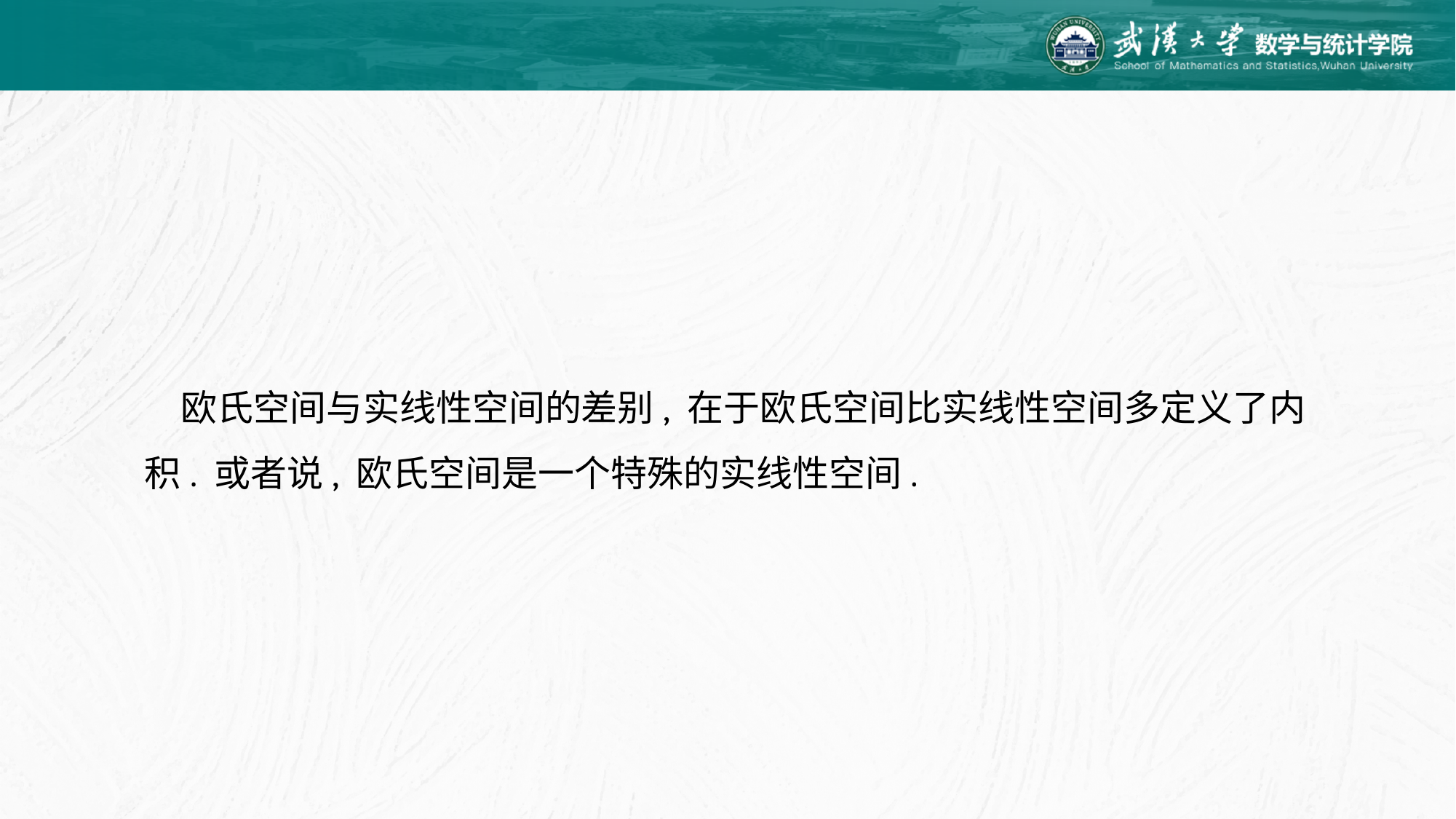

欧氏空间与实线性空间的差别, 在于欧氏空间比实线性空间多定义了内积. 或者说, 欧氏空间是一个特殊的实线性空间.